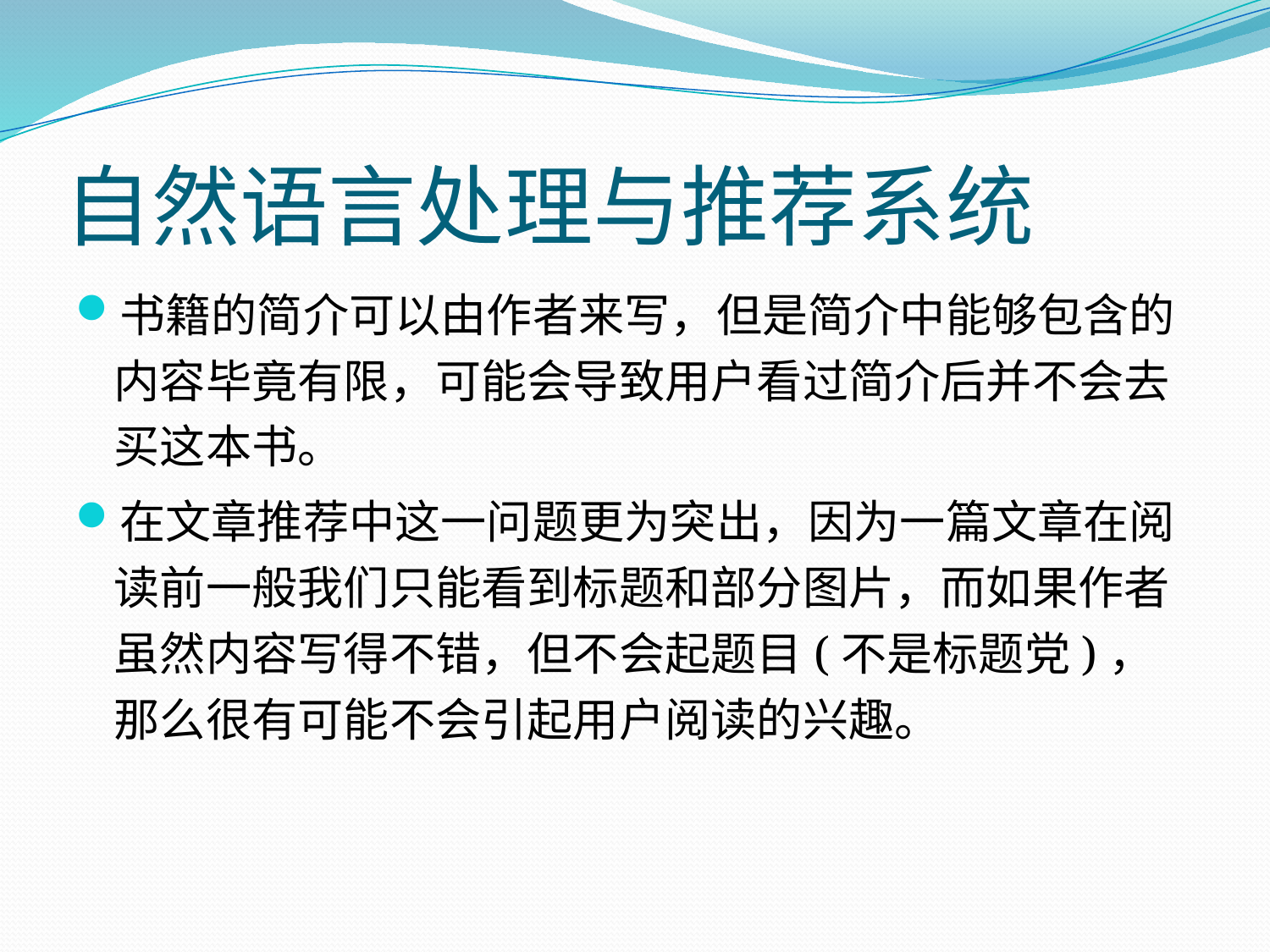

# 自然语言处理与推荐系统
书籍的简介可以由作者来写，但是简介中能够包含的内容毕竟有限，可能会导致用户看过简介后并不会去买这本书。
在文章推荐中这一问题更为突出，因为一篇文章在阅读前一般我们只能看到标题和部分图片，而如果作者虽然内容写得不错，但不会起题目(不是标题党)，那么很有可能不会引起用户阅读的兴趣。